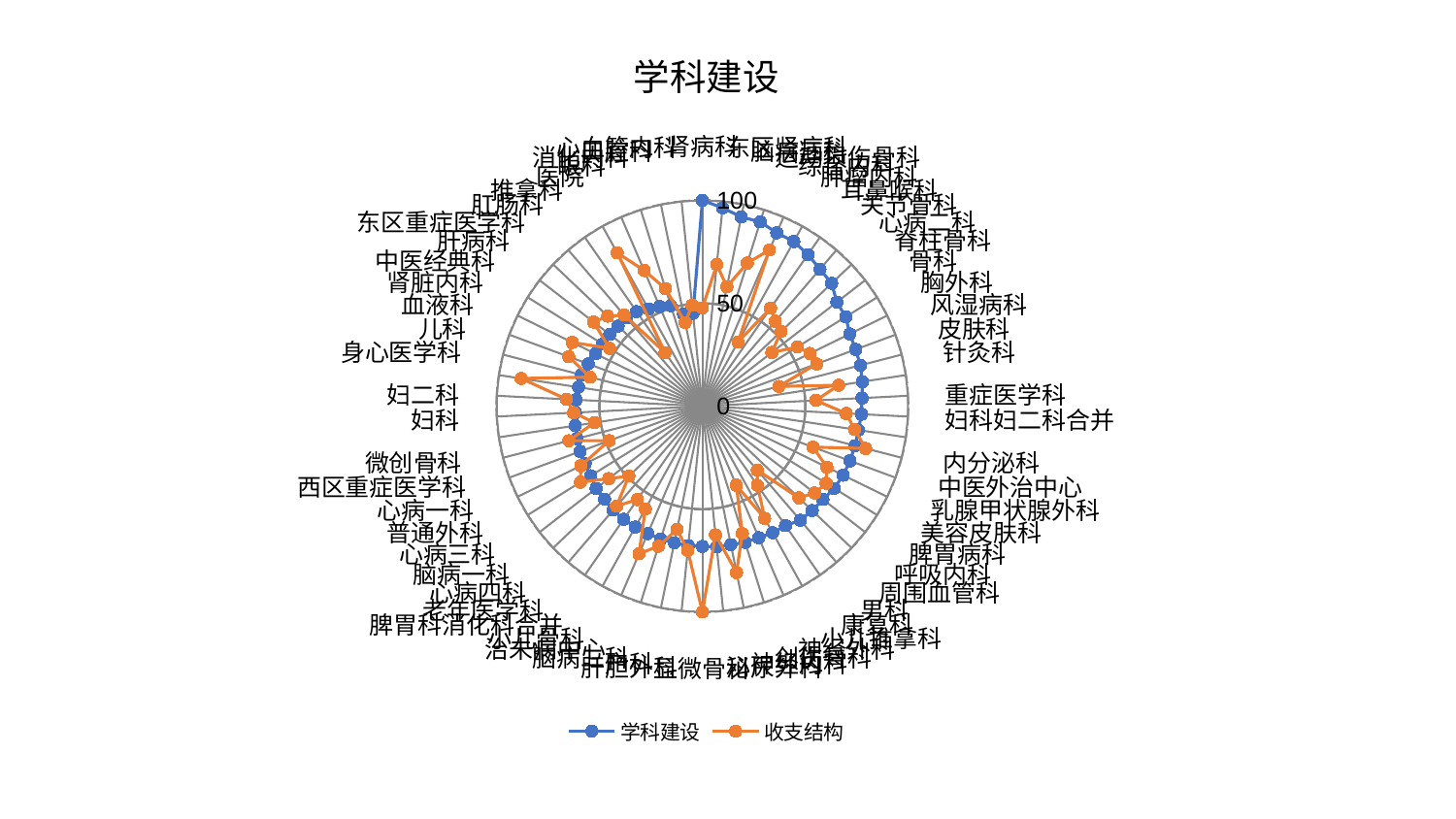

### Chart: 学科建设

| Category | 学科建设 | 收支结构 |
|---|---|---|
| 肾病科 | 100.0 | 47.79780391726713 |
| 东区肾病科 | 96.85860624539184 | 69.16915837622352 |
| 脑病三科 | 93.8893957821522 | 59.2612420200778 |
| 运动损伤骨科 | 93.84416182872948 | 72.85504866433321 |
| 综合内科 | 91.63290281785682 | 82.60736028301628 |
| 肿瘤内科 | 91.5093284344847 | 35.6649941062646 |
| 耳鼻喉科 | 89.76315062628541 | 57.96176997362245 |
| 关节骨科 | 87.70627095984399 | 54.35842430242985 |
| 心病二科 | 86.65243352750646 | 52.75932361492173 |
| 脊柱骨科 | 82.61963184670111 | 42.653276990177716 |
| 骨科 | 82.07437946750092 | 54.45195812233643 |
| 胸外科 | 79.72480595693118 | 58.19764731757373 |
| 风湿病科 | 79.42609093064019 | 59.1862116248995 |
| 皮肤科 | 79.26821903645316 | 38.36187841015871 |
| 针灸科 | 78.62694731556567 | 66.99383791347651 |
| 重症医学科 | 77.64429160798133 | 55.210158322105706 |
| 妇科妇二科合并 | 77.3702080405598 | 69.94952733310623 |
| 内分泌科 | 76.6823035635177 | 74.76655992100592 |
| 中医外治中心 | 76.57862940862998 | 81.95772027032227 |
| 乳腺甲状腺外科 | 76.49817234708702 | 57.32031995574737 |
| 美容皮肤科 | 76.17575716746923 | 67.37414739469834 |
| 脾胃病科 | 75.4760438055059 | 70.85819690810936 |
| 呼吸内科 | 74.04593433497494 | 68.95915656631885 |
| 周围血管科 | 73.60898790296378 | 64.68914552886673 |
| 男科 | 73.02703682953268 | 40.97464065220491 |
| 康复科 | 70.70131106674101 | 46.841285577497636 |
| 小儿推拿科 | 70.31433175554034 | 62.35985698179022 |
| 神经外科 | 69.55177401873367 | 41.81119385579093 |
| 创伤骨科 | 69.33080647312883 | 64.8690669502647 |
| 神经内科 | 68.68424552554288 | 82.50658570630259 |
| 泌尿外科 | 68.65559317111087 | 62.838872733103706 |
| 显微骨科 | 68.14479868972332 | 100.0 |
| 肝胆外科 | 68.09551857735364 | 70.43379805771607 |
| 产科 | 67.75005581801253 | 61.12237408443456 |
| 脑病二科 | 67.64933238618788 | 71.27177839492617 |
| 治未病中心 | 67.36015094945543 | 78.06618226390778 |
| 小儿骨科 | 67.14024085849859 | 57.15237435024652 |
| 脾胃科消化科合并 | 66.9837727845921 | 55.2851035080978 |
| 老年医学科 | 66.52263665707149 | 63.9715754476313 |
| 心病四科 | 65.57568870379559 | 49.29891523765014 |
| 脑病一科 | 65.32363982861447 | 57.4982594411533 |
| 心病三科 | 63.875488048969174 | 69.81881483192981 |
| 普通外科 | 63.428647424115795 | 65.75739567229171 |
| 心病一科 | 63.34136109022878 | 48.31845774644422 |
| 西区重症医学科 | 62.96129608699044 | 67.02198168640376 |
| 微创骨科 | 62.494833144272775 | 53.05827391269104 |
| 妇科 | 61.75353989348231 | 62.60511066464087 |
| 妇二科 | 61.43438310695822 | 66.05870964290185 |
| 身心医学科 | 60.85298085564142 | 89.04071275067695 |
| 儿科 | 60.684002987536076 | 56.326098513938014 |
| 血液科 | 59.15767843245242 | 69.27813164073612 |
| 肾脏内科 | 57.74493569923477 | 70.39914892950556 |
| 中医经典科 | 57.09129019383397 | 53.17096189891153 |
| 肝病科 | 56.93490057122049 | 66.75519813655687 |
| 东区重症医学科 | 56.488530855935714 | 63.5157012656142 |
| 肛肠科 | 56.4730212461353 | 58.37937565599917 |
| 推拿科 | 56.0143584968443 | 31.702777928633918 |
| 医院 | 54.05932931801707 | 85.23960594047163 |
| 眼科 | 52.66342943070468 | 71.75127443105278 |
| 消化内科 | 51.21809879980146 | 59.90324983692183 |
| 口腔科 | 45.66915413979657 | 41.55176195037345 |
| 心血管内科 | 45.284243792529196 | 49.30788401589847 |
16